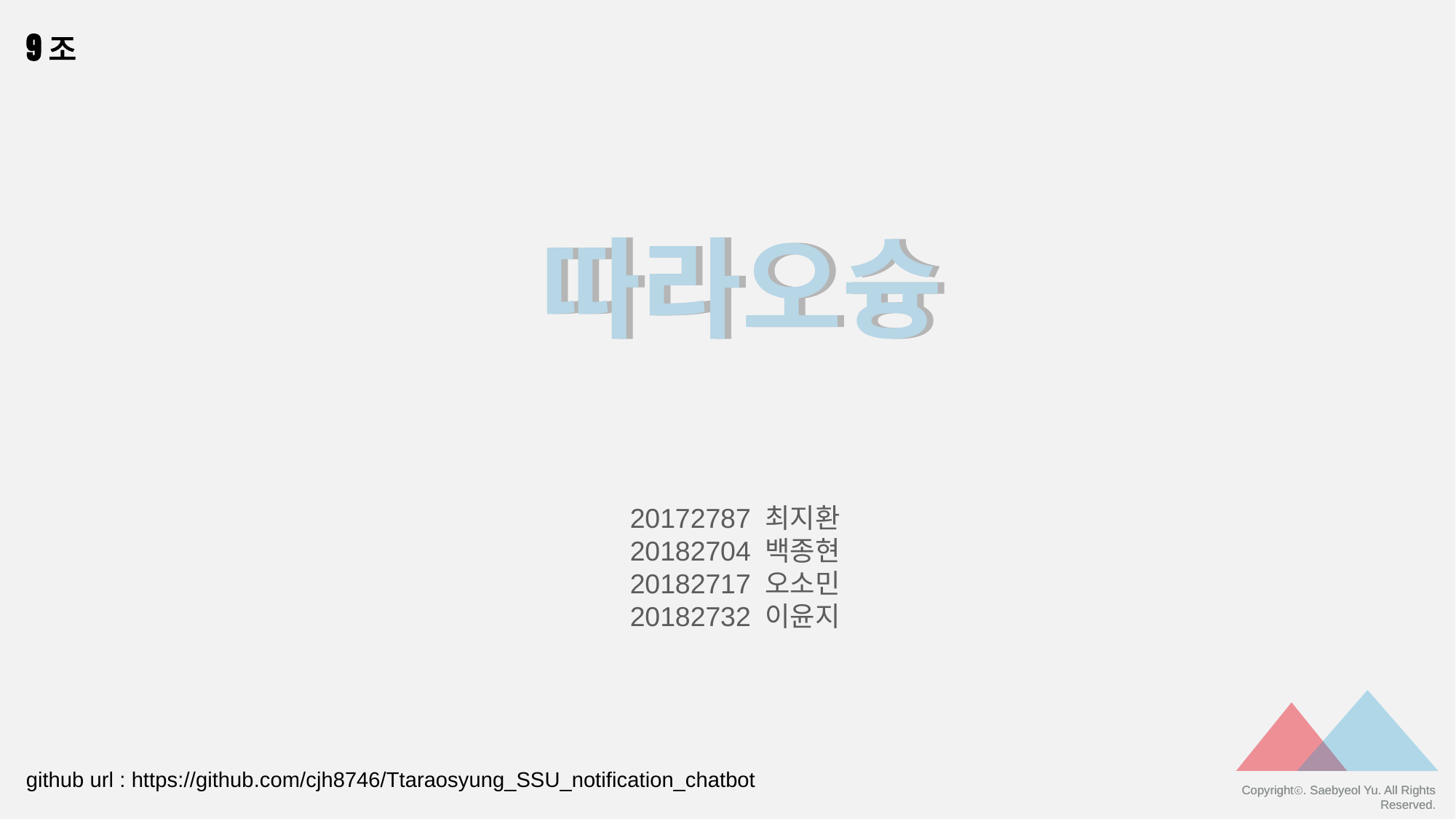

9조
따라오슝
따라오슝
20172787 최지환
20182704 백종현
20182717 오소민
20182732 이윤지

github url : https://github.com/cjh8746/Ttaraosyung_SSU_notification_chatbot
Copyrightⓒ. Saebyeol Yu. All Rights Reserved.